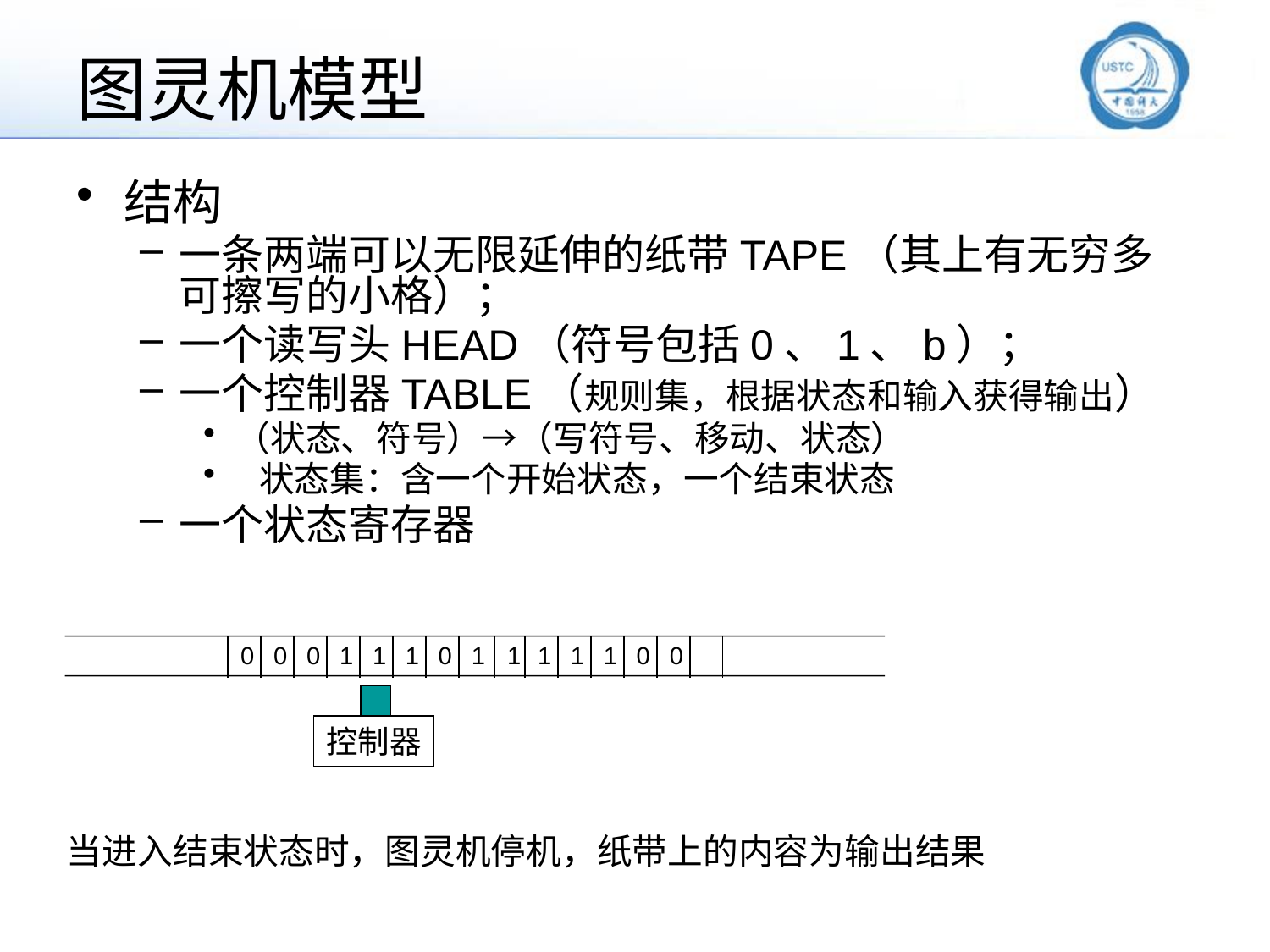

# 图灵机模型
结构
一条两端可以无限延伸的纸带TAPE（其上有无穷多可擦写的小格）；
一个读写头HEAD（符号包括0、1、b）；
一个控制器TABLE（规则集，根据状态和输入获得输出）
（状态、符号）→（写符号、移动、状态）
  状态集：含一个开始状态，一个结束状态
一个状态寄存器

|  | 0 | 0 | 0 | 1 | 1 | 1 | 0 | 1 | 1 | 1 | 1 | 1 | 0 | 0 |  |  |
| --- | --- | --- | --- | --- | --- | --- | --- | --- | --- | --- | --- | --- | --- | --- | --- | --- |

控制器
当进入结束状态时，图灵机停机，纸带上的内容为输出结果